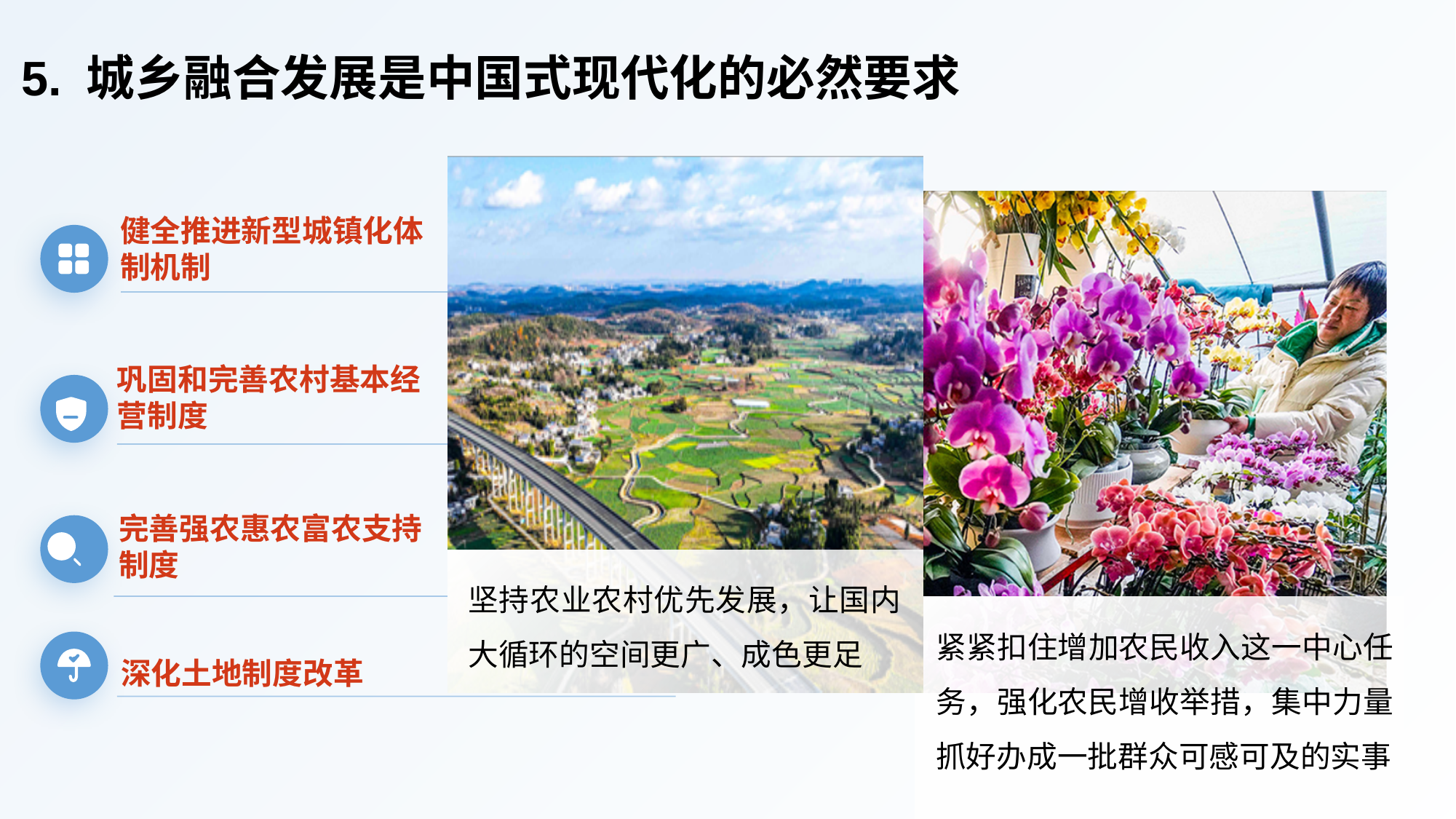

5. 城乡融合发展是中国式现代化的必然要求

坚持农业农村优先发展，让国内大循环的空间更广、成色更足
健全推进新型城镇化体制机制

紧紧扣住增加农民收入这一中心任务，强化农民增收举措，集中力量抓好办成一批群众可感可及的实事

巩固和完善农村基本经营制度

完善强农惠农富农支持制度

深化土地制度改革